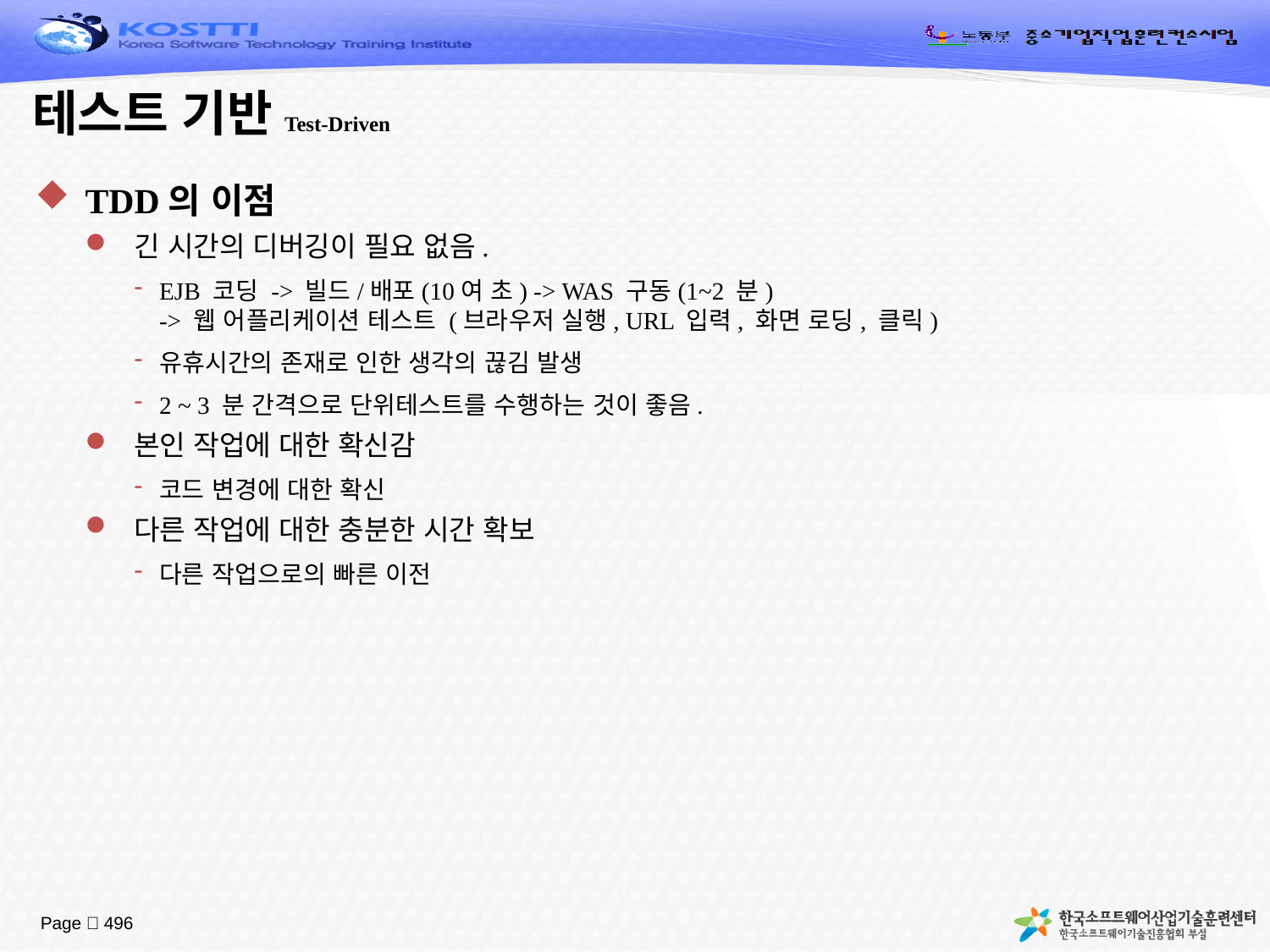

# 테스트 기반Test-Driven
TDD의 이점
긴 시간의 디버깅이 필요 없음.
EJB 코딩 -> 빌드/배포(10여 초) -> WAS 구동(1~2 분)
-> 웹 어플리케이션 테스트 (브라우저 실행, URL 입력, 화면 로딩, 클릭)
유휴시간의 존재로 인한 생각의 끊김 발생
2 ~ 3 분 간격으로 단위테스트를 수행하는 것이 좋음.
본인 작업에 대한 확신감
코드 변경에 대한 확신
다른 작업에 대한 충분한 시간 확보
다른 작업으로의 빠른 이전